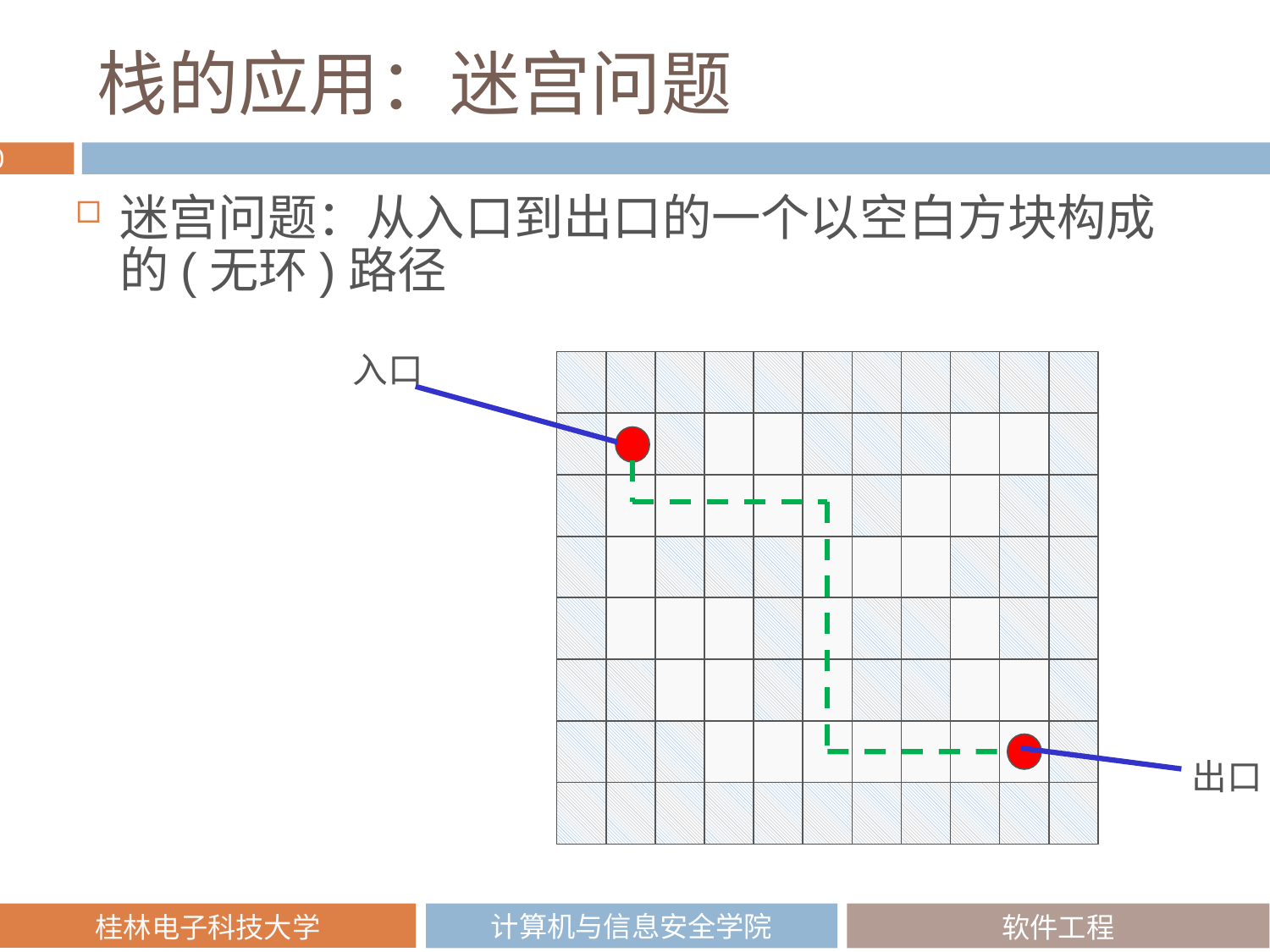

# 栈的应用：迷宫问题
迷宫问题：从入口到出口的一个以空白方块构成的(无环)路径

入口

出口